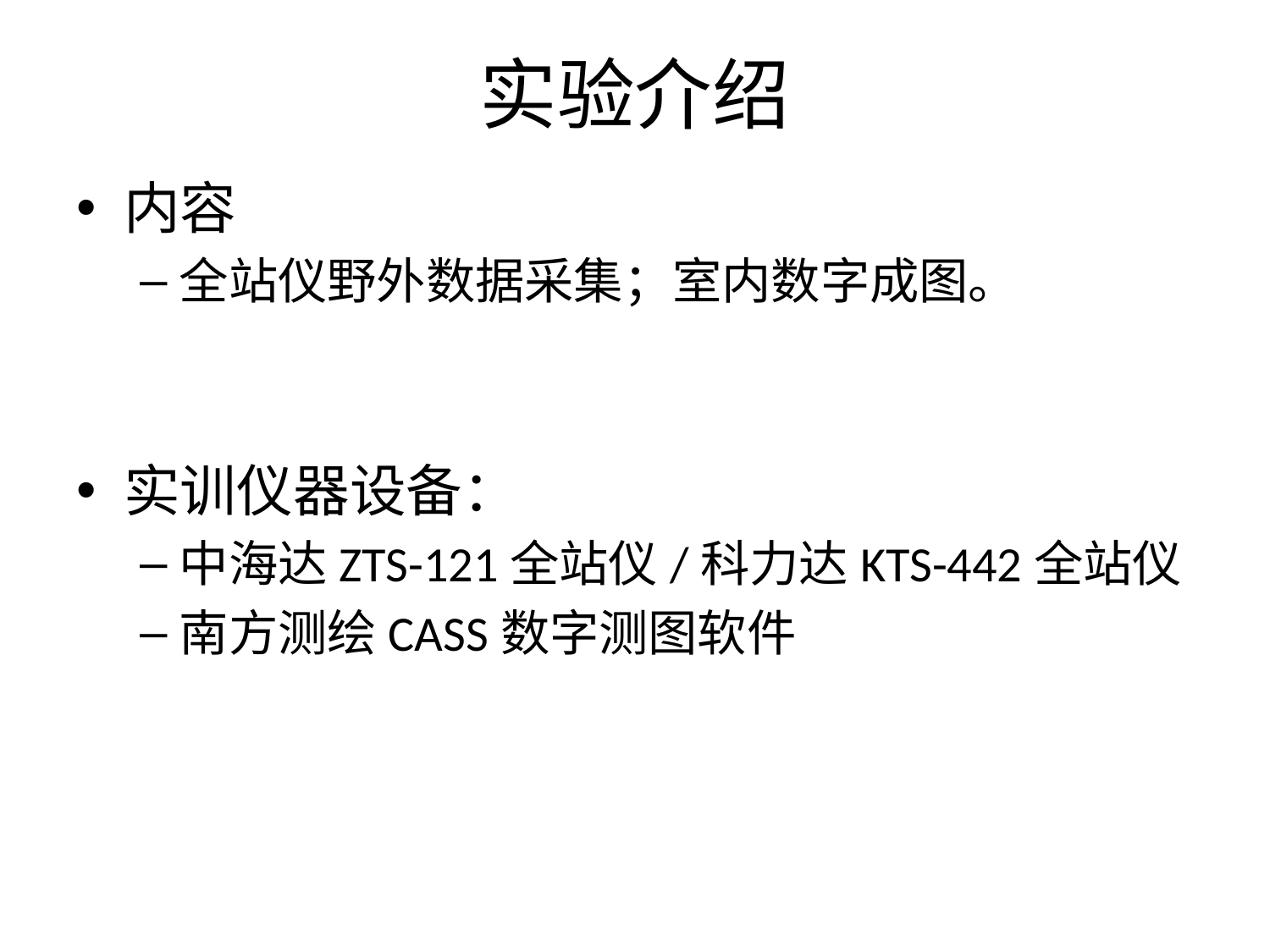

# 实验介绍
内容
全站仪野外数据采集；室内数字成图。

实训仪器设备：
中海达ZTS-121全站仪/科力达KTS-442全站仪
南方测绘CASS数字测图软件